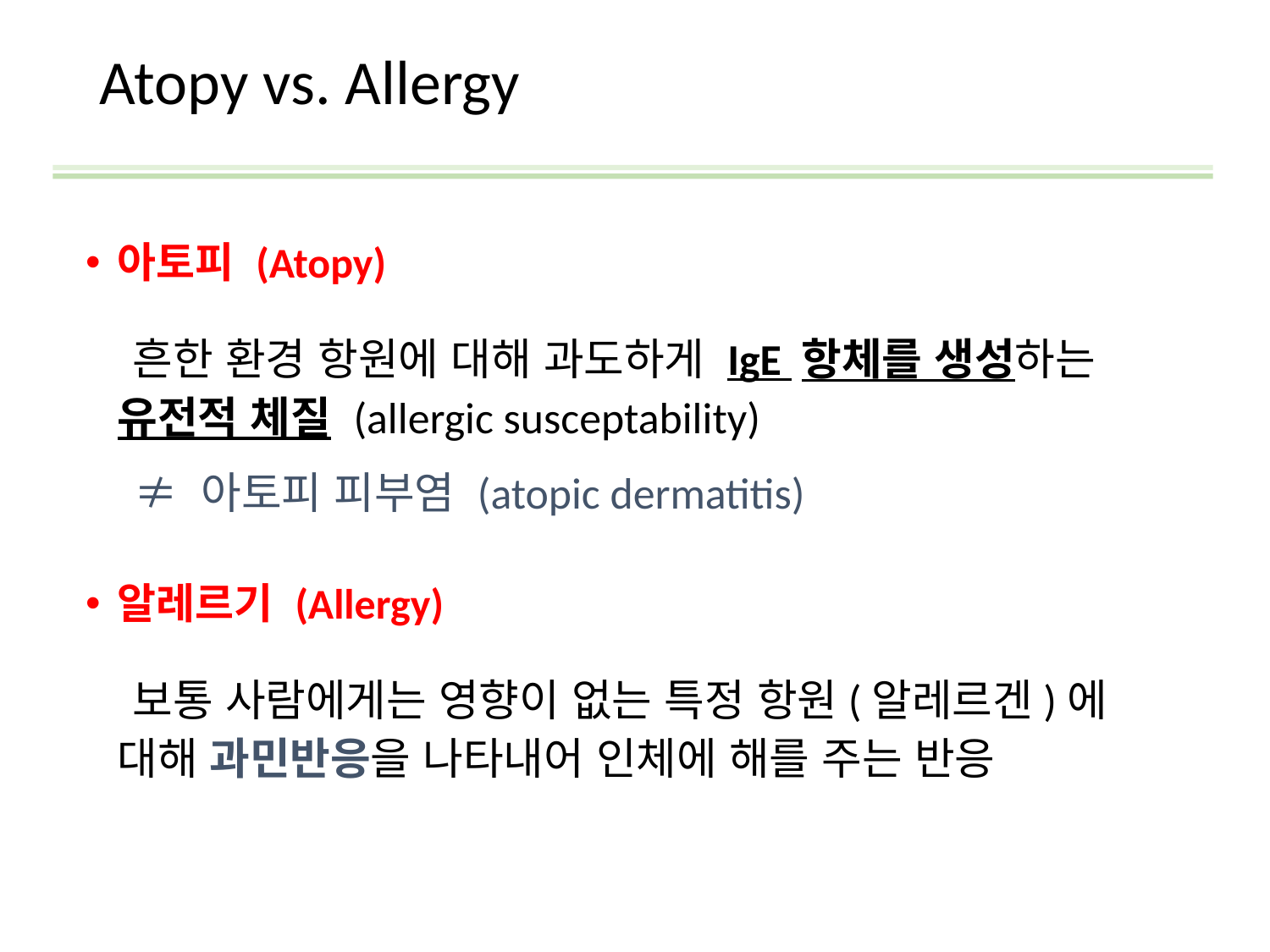

# Atopy vs. Allergy

아토피 (Atopy)

   흔한 환경 항원에 대해 과도하게 IgE 항체를 생성하는 유전적 체질 (allergic susceptability)
    ≠ 아토피 피부염 (atopic dermatitis)

알레르기 (Allergy)

   보통 사람에게는 영향이 없는 특정 항원(알레르겐)에 대해 과민반응을 나타내어 인체에 해를 주는 반응